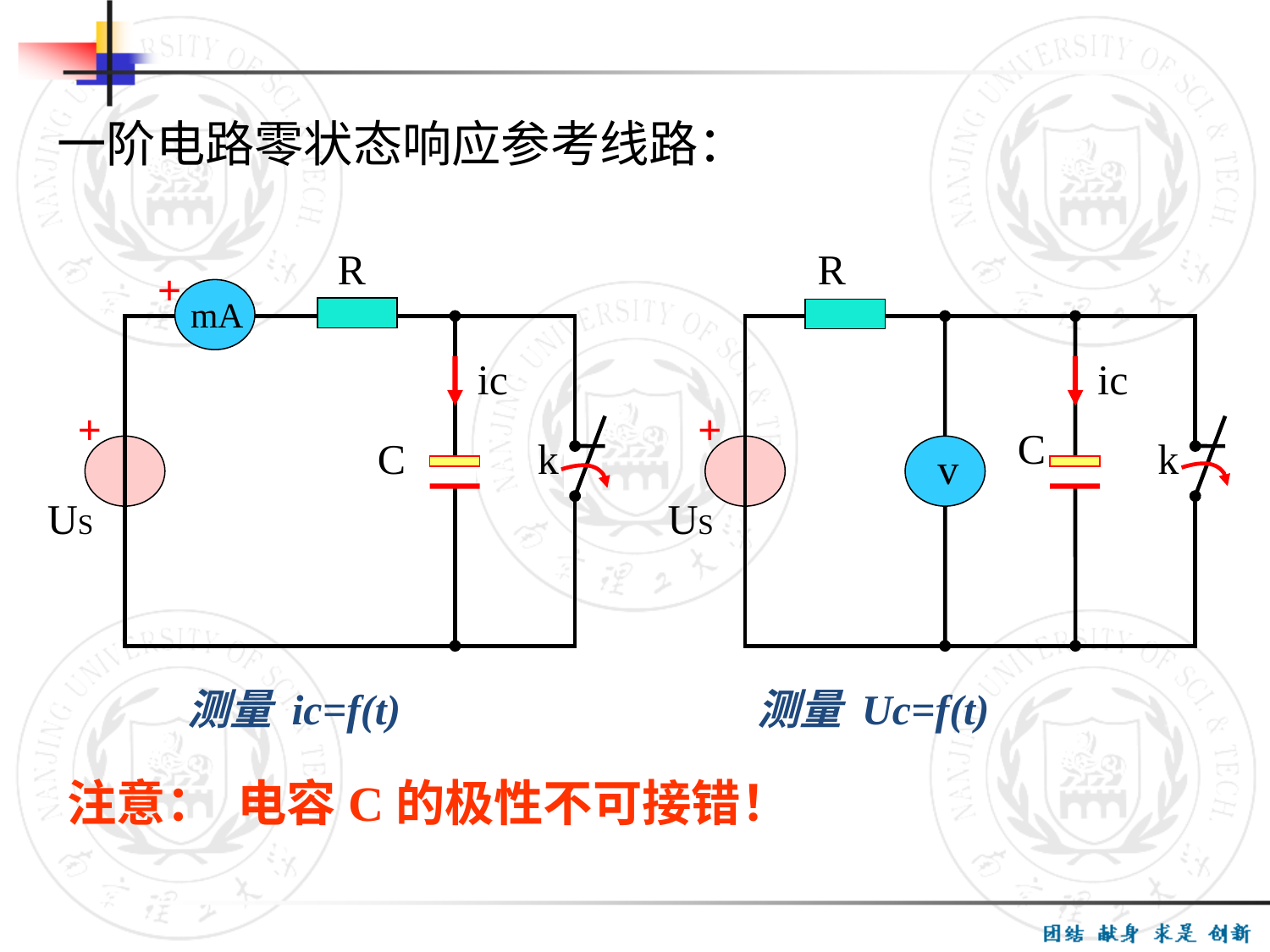

一阶电路零状态响应参考线路：
R
+

mA

ic

+

C
k

US
R

ic

+
C

k

v

US
测量 ic=f(t)
测量 Uc=f(t)
注意：  电容C的极性不可接错！